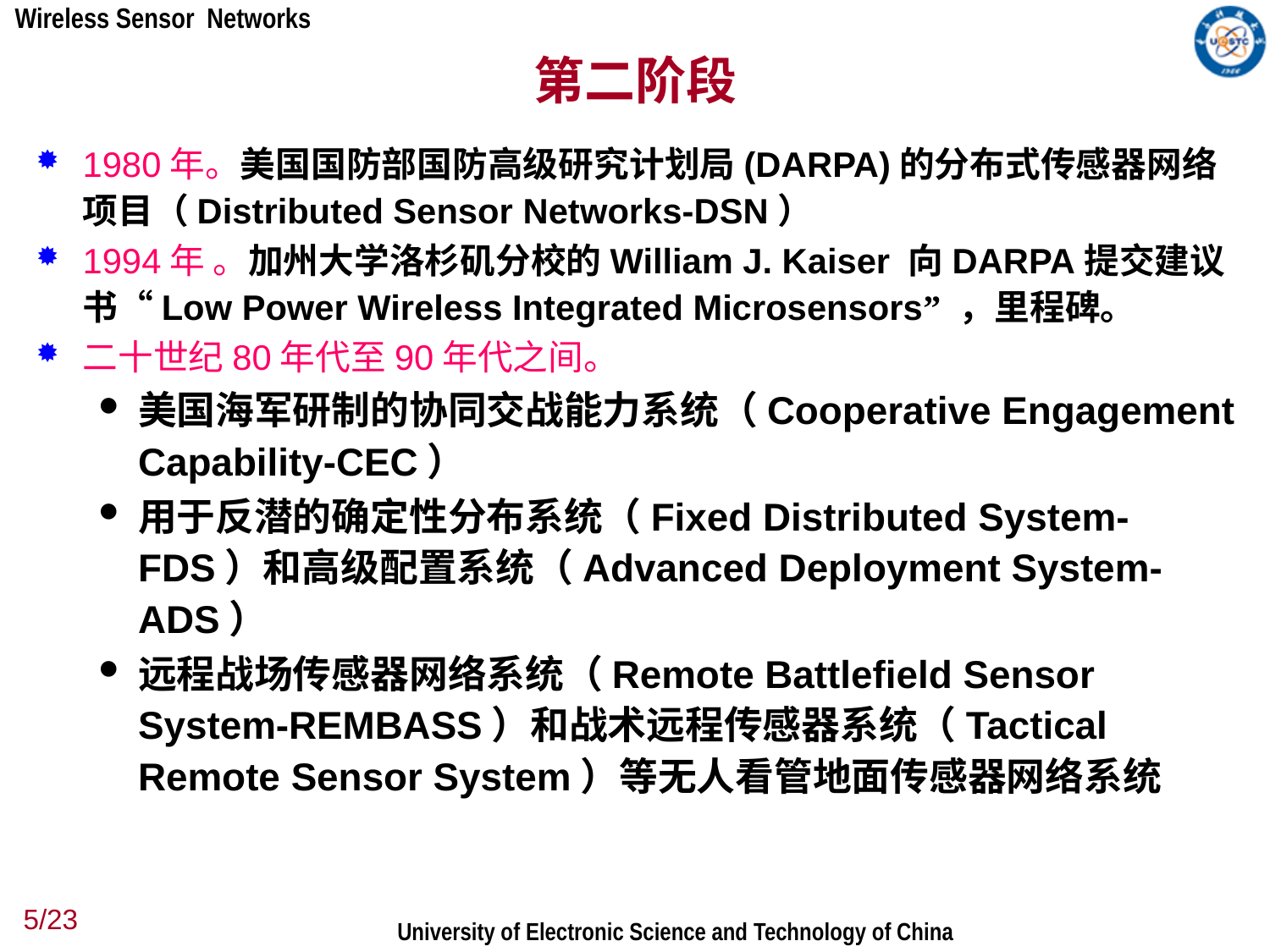

# 第二阶段
1980年。美国国防部国防高级研究计划局(DARPA)的分布式传感器网络项目（Distributed Sensor Networks-DSN）
1994年 。加州大学洛杉矶分校的William J. Kaiser 向DARPA提交建议书“Low Power Wireless Integrated Microsensors” ，里程碑。
二十世纪80年代至90年代之间。
美国海军研制的协同交战能力系统（Cooperative Engagement Capability-CEC）
用于反潜的确定性分布系统（Fixed Distributed System-FDS）和高级配置系统（Advanced Deployment System-ADS）
远程战场传感器网络系统（Remote Battlefield Sensor System-REMBASS）和战术远程传感器系统（Tactical Remote Sensor System）等无人看管地面传感器网络系统
5/23